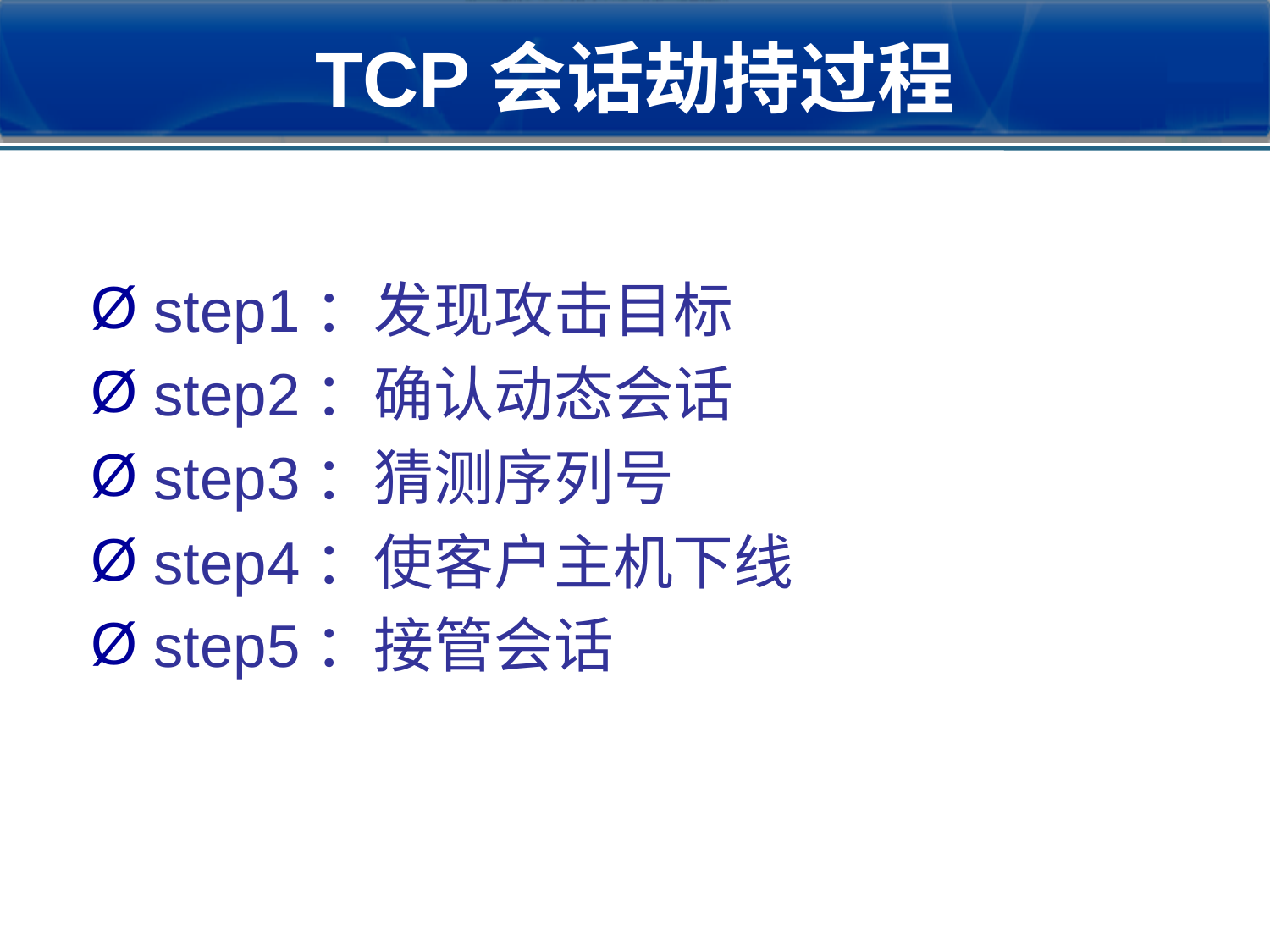

2018/3/9
网络入侵与防范讲义
52
# TCP会话劫持过程
step1：发现攻击目标
step2：确认动态会话
step3：猜测序列号
step4：使客户主机下线
step5：接管会话